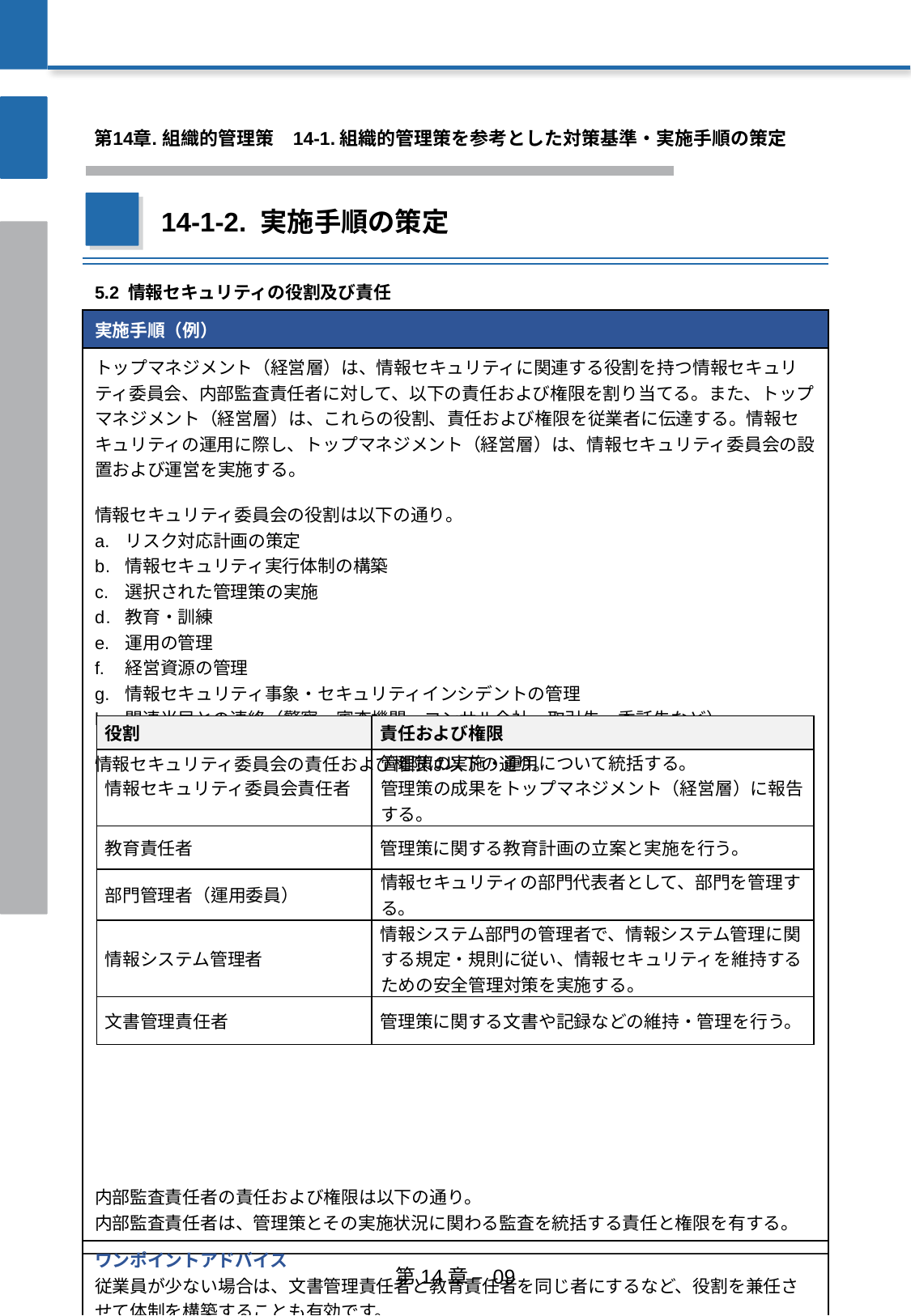

第14章. 組織的管理策
　14-1. 組織的管理策を参考とした対策基準・実施手順の策定
14-1-2. 実施手順の策定
| 5.2 情報セキュリティの役割及び責任 |
| --- |
| 実施手順（例） |
| トップマネジメント（経営層）は、情報セキュリティに関連する役割を持つ情報セキュリティ委員会、内部監査責任者に対して、以下の責任および権限を割り当てる。また、トップマネジメント（経営層）は、これらの役割、責任および権限を従業者に伝達する。情報セキュリティの運用に際し、トップマネジメント（経営層）は、情報セキュリティ委員会の設置および運営を実施する。 情報セキュリティ委員会の役割は以下の通り。 リスク対応計画の策定 情報セキュリティ実行体制の構築 選択された管理策の実施 教育・訓練 運用の管理 経営資源の管理 情報セキュリティ事象・セキュリティインシデントの管理 関連当局との連絡（警察・審査機関・コンサル会社・取引先・委託先など） 情報セキュリティ委員会の責任および権限は以下の通り。 内部監査責任者の責任および権限は以下の通り。 内部監査責任者は、管理策とその実施状況に関わる監査を統括する責任と権限を有する。 |
| ワンポイントアドバイス 従業員が少ない場合は、文書管理責任者と教育責任者を同じ者にするなど、役割を兼任させて体制を構築することも有効です。 |
| 役割 | 責任および権限 |
| --- | --- |
| 情報セキュリティ委員会責任者 | 管理策の実施・運用について統括する。 管理策の成果をトップマネジメント（経営層）に報告する。 |
| 教育責任者 | 管理策に関する教育計画の立案と実施を行う。 |
| 部門管理者（運用委員） | 情報セキュリティの部門代表者として、部門を管理する。 |
| 情報システム管理者 | 情報システム部門の管理者で、情報システム管理に関する規定・規則に従い、情報セキュリティを維持するための安全管理対策を実施する。 |
| 文書管理責任者 | 管理策に関する文書や記録などの維持・管理を行う。 |
第14章 – 09